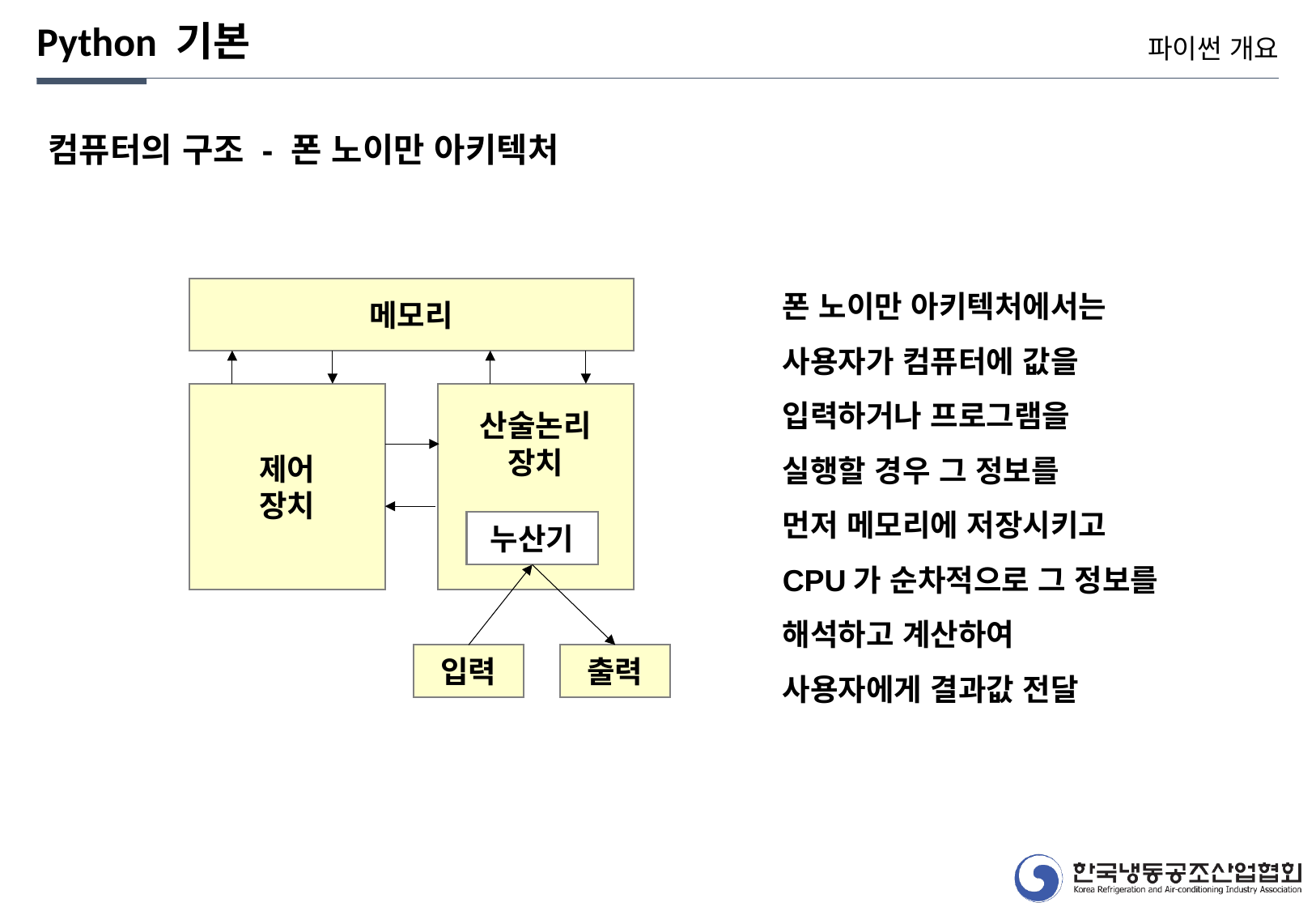

Python 기본
파이썬 개요
컴퓨터의 구조 - 폰 노이만 아키텍처
폰 노이만 아키텍처에서는
사용자가 컴퓨터에 값을
입력하거나 프로그램을
실행할 경우 그 정보를
먼저 메모리에 저장시키고
CPU가 순차적으로 그 정보를
해석하고 계산하여
사용자에게 결과값 전달
메모리
제어
장치

산술논리
장치
누산기
입력
출력